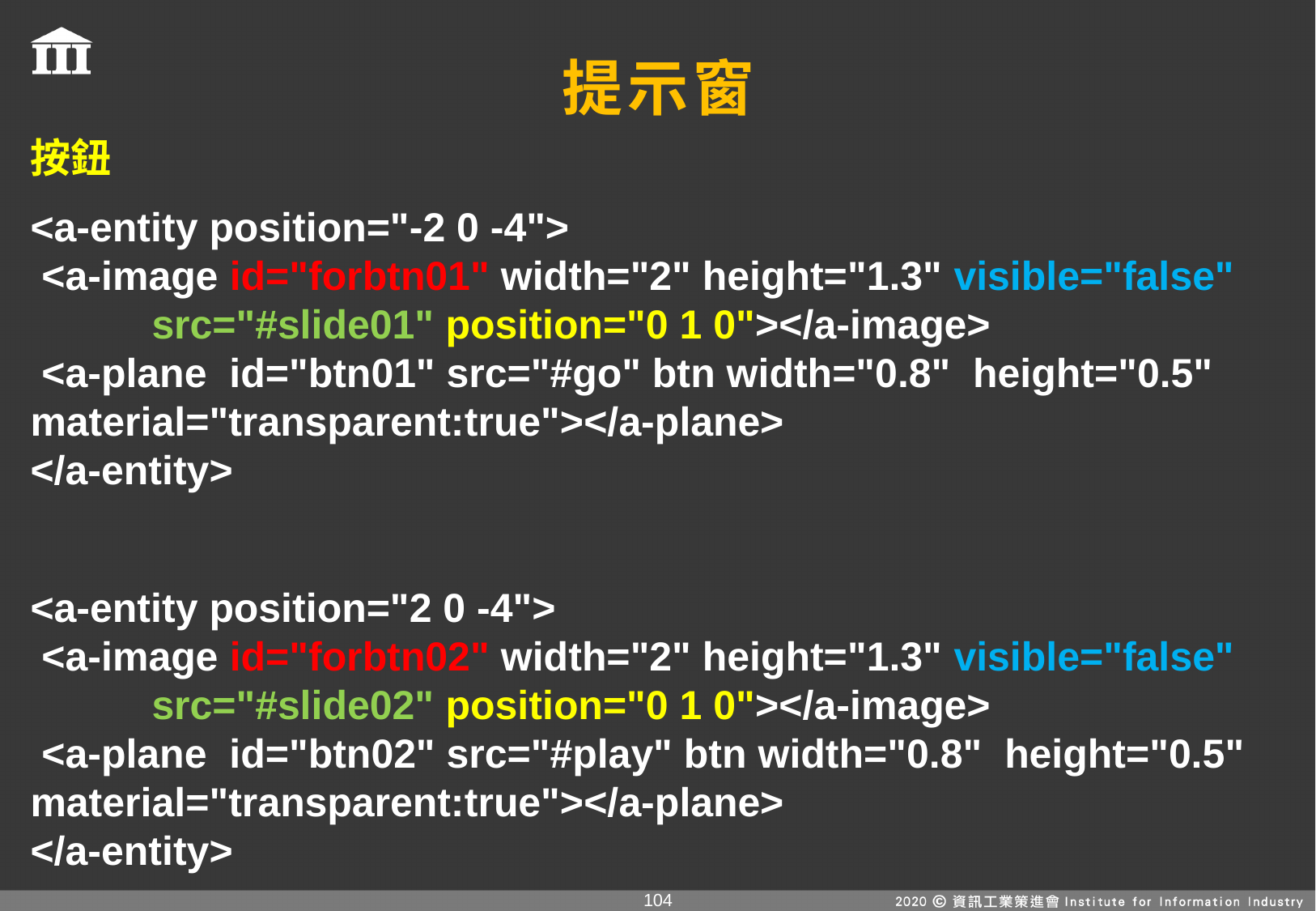

# 提示窗
按鈕
<a-entity position="-2 0 -4">
 <a-image id="forbtn01" width="2" height="1.3" visible="false" 	src="#slide01" position="0 1 0"></a-image>
 <a-plane  id="btn01" src="#go" btn width="0.8"  height="0.5" material="transparent:true"></a-plane>
</a-entity>

<a-entity position="2 0 -4">
 <a-image id="forbtn02" width="2" height="1.3" visible="false" 	src="#slide02" position="0 1 0"></a-image>
 <a-plane  id="btn02" src="#play" btn width="0.8"  height="0.5" material="transparent:true"></a-plane>
</a-entity>

104